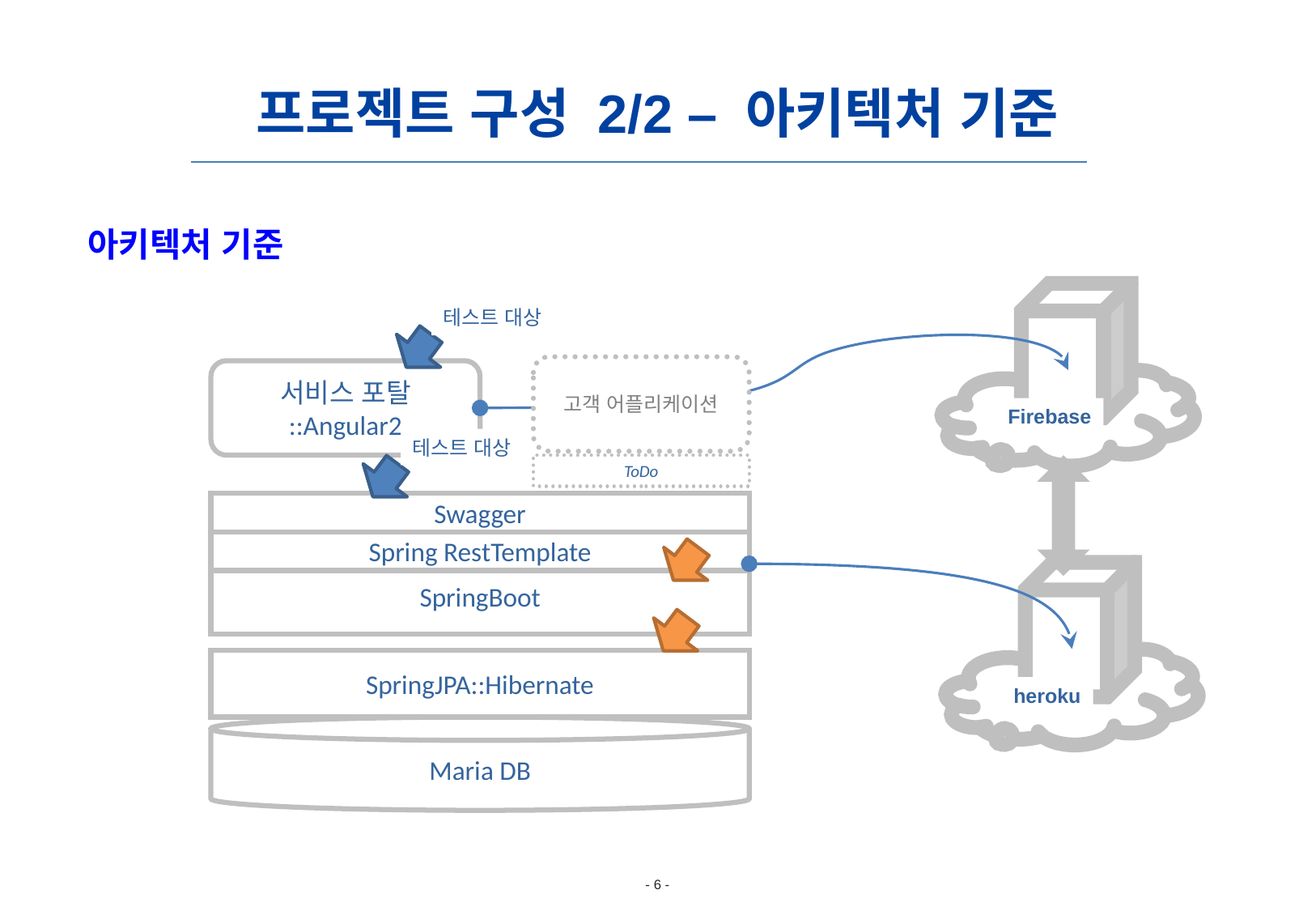

프로젝트 구성 2/2 – 아키텍처 기준
아키텍처 기준

테스트 대상

고객 어플리케이션
서비스 포탈
::Angular2

Firebase
테스트 대상

ToDo

Swagger

SpringBoot
Spring RestTemplate

SpringJPA::Hibernate
heroku
Maria DB